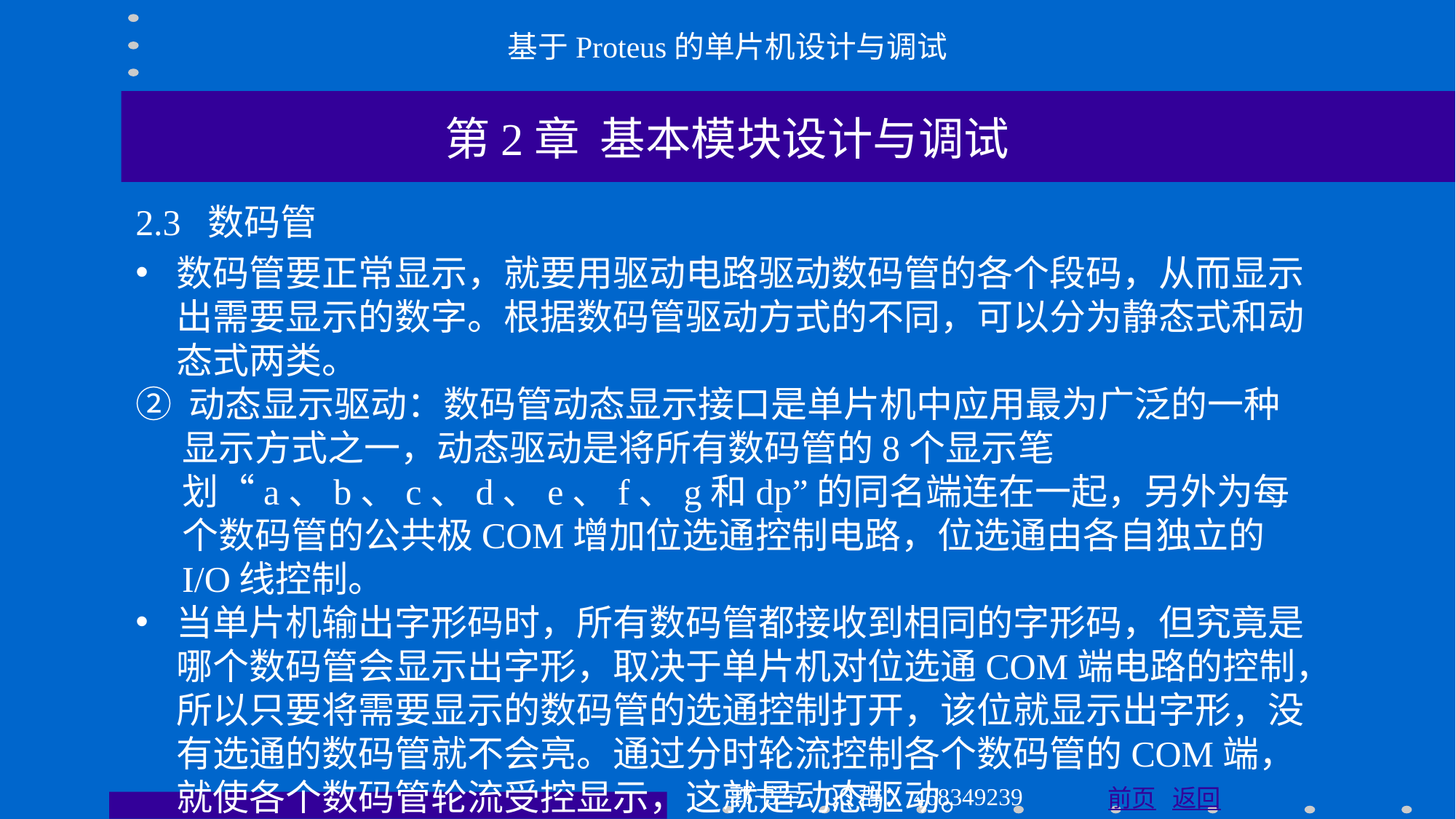

基于Proteus的单片机设计与调试
第2章  基本模块设计与调试
2.3  数码管
数码管要正常显示，就要用驱动电路驱动数码管的各个段码，从而显示出需要显示的数字。根据数码管驱动方式的不同，可以分为静态式和动态式两类。
② 动态显示驱动：数码管动态显示接口是单片机中应用最为广泛的一种显示方式之一，动态驱动是将所有数码管的8个显示笔划“a、b、c、d、e、f、g和dp”的同名端连在一起，另外为每个数码管的公共极COM增加位选通控制电路，位选通由各自独立的I/O线控制。
当单片机输出字形码时，所有数码管都接收到相同的字形码，但究竟是哪个数码管会显示出字形，取决于单片机对位选通COM端电路的控制，所以只要将需要显示的数码管的选通控制打开，该位就显示出字形，没有选通的数码管就不会亮。通过分时轮流控制各个数码管的COM端，就使各个数码管轮流受控显示，这就是动态驱动。

郭书军   QQ群：468349239
前页   返回